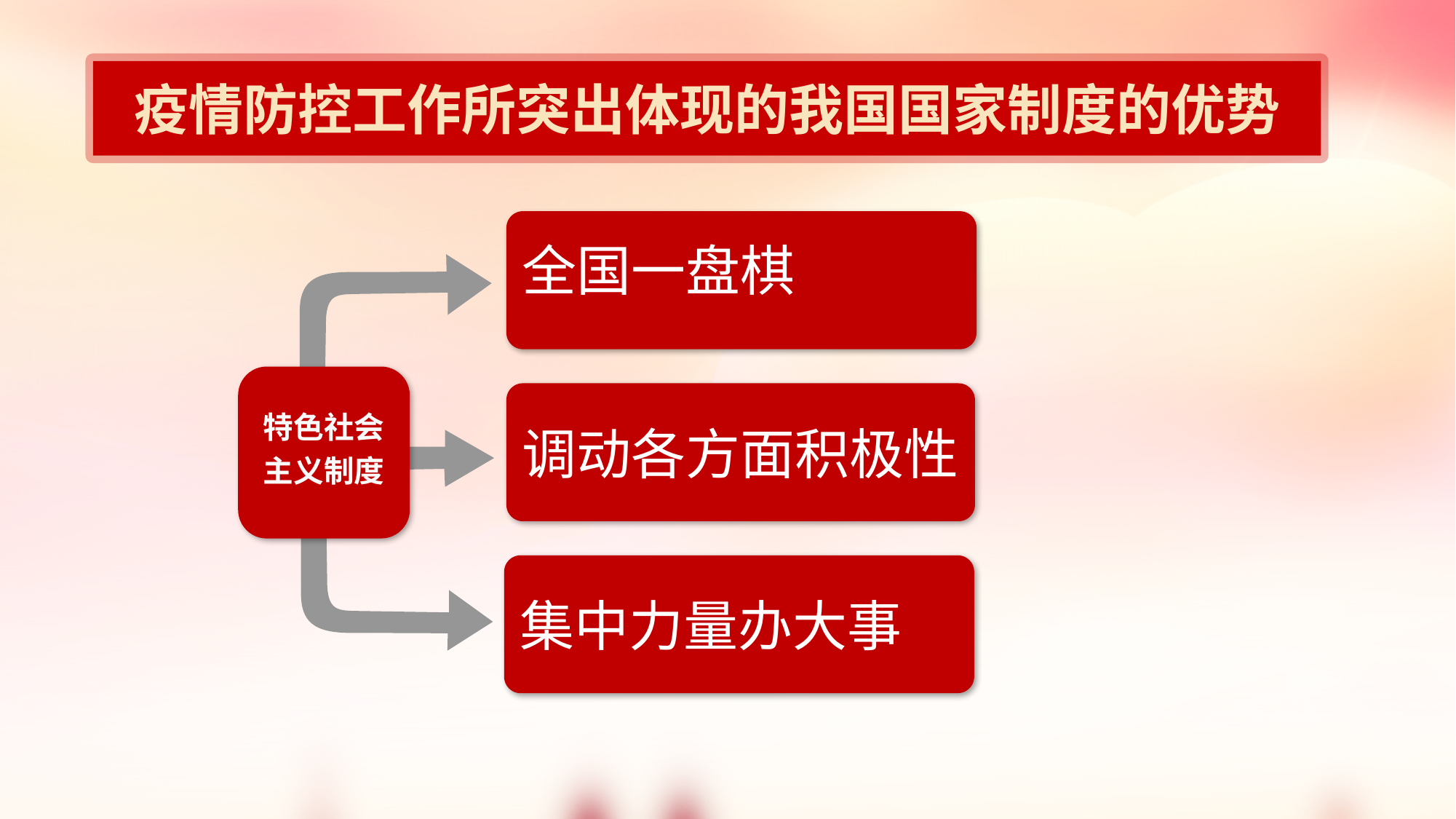

疫情防控工作所突出体现的我国国家制度的优势
全国一盘棋

特色社会主义制度
调动各方面积极性

集中力量办大事